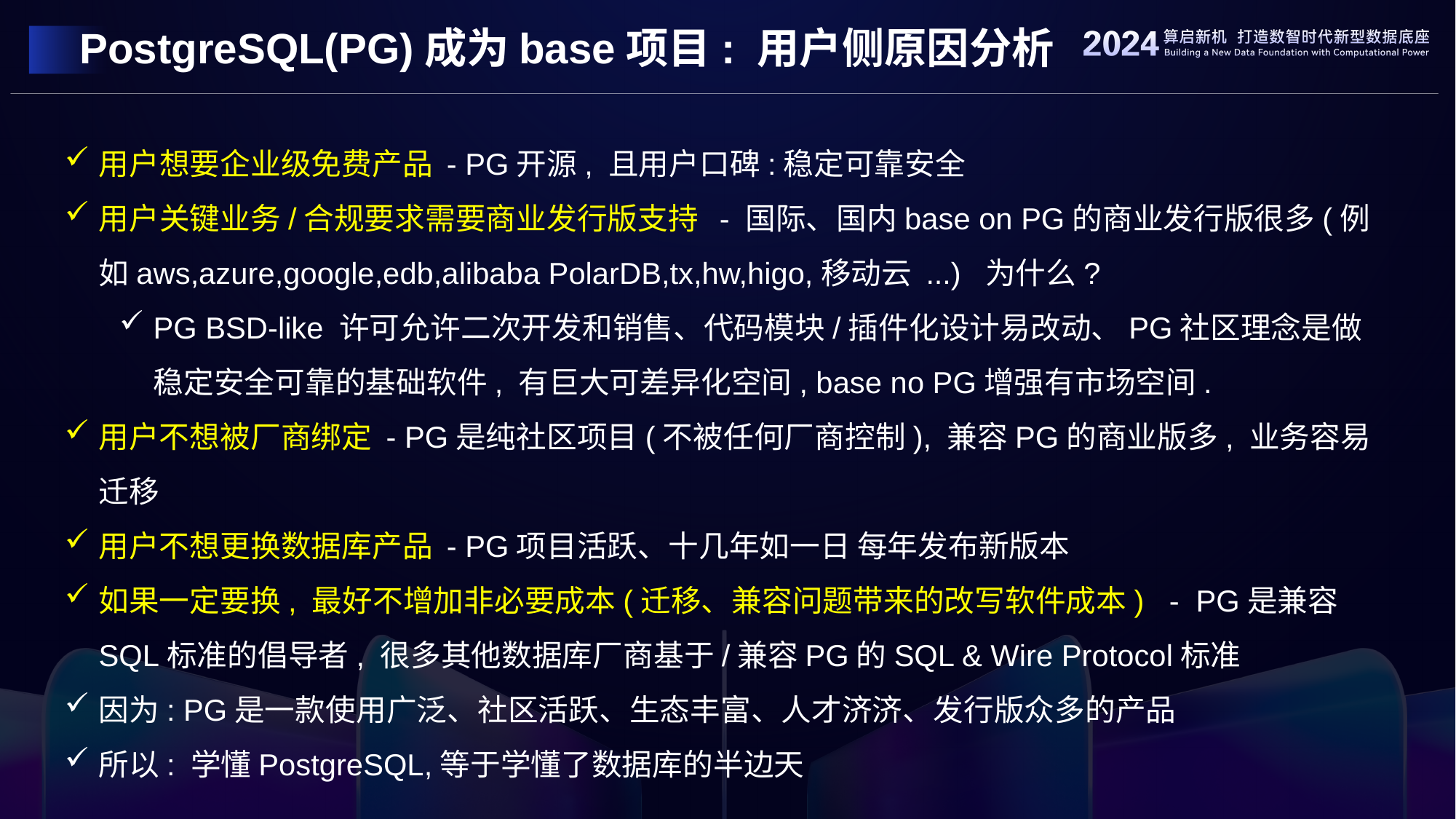

# PostgreSQL(PG)成为base项目: 用户侧原因分析
用户想要企业级免费产品 - PG开源, 且用户口碑:稳定可靠安全
用户关键业务/合规要求需要商业发行版支持  - 国际、国内base on PG的商业发行版很多(例如aws,azure,google,edb,alibaba PolarDB,tx,hw,higo,移动云 ...)  为什么?
PG BSD-like 许可允许二次开发和销售、代码模块/插件化设计易改动、PG社区理念是做稳定安全可靠的基础软件, 有巨大可差异化空间, base no PG增强有市场空间.
用户不想被厂商绑定 - PG是纯社区项目(不被任何厂商控制), 兼容PG的商业版多, 业务容易迁移
用户不想更换数据库产品 - PG项目活跃、十几年如一日 每年发布新版本
如果一定要换, 最好不增加非必要成本(迁移、兼容问题带来的改写软件成本)   -  PG是兼容SQL标准的倡导者, 很多其他数据库厂商基于/兼容PG的SQL & Wire Protocol标准
因为: PG是一款使用广泛、社区活跃、生态丰富、人才济济、发行版众多的产品
所以: 学懂PostgreSQL,等于学懂了数据库的半边天